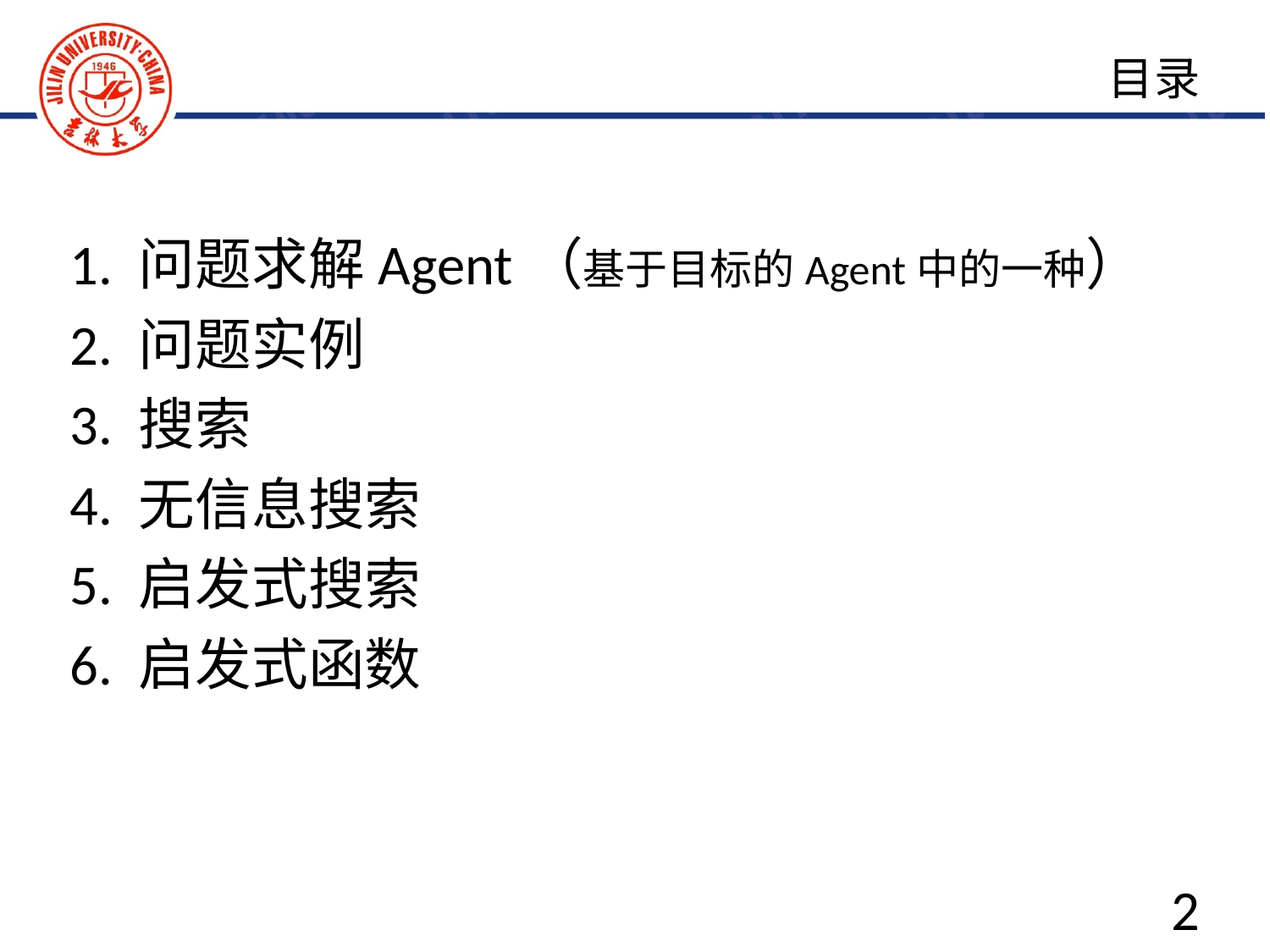

目录
1. 问题求解Agent（基于目标的Agent中的一种）
2. 问题实例
3. 搜索
4. 无信息搜索
5. 启发式搜索
6. 启发式函数
2